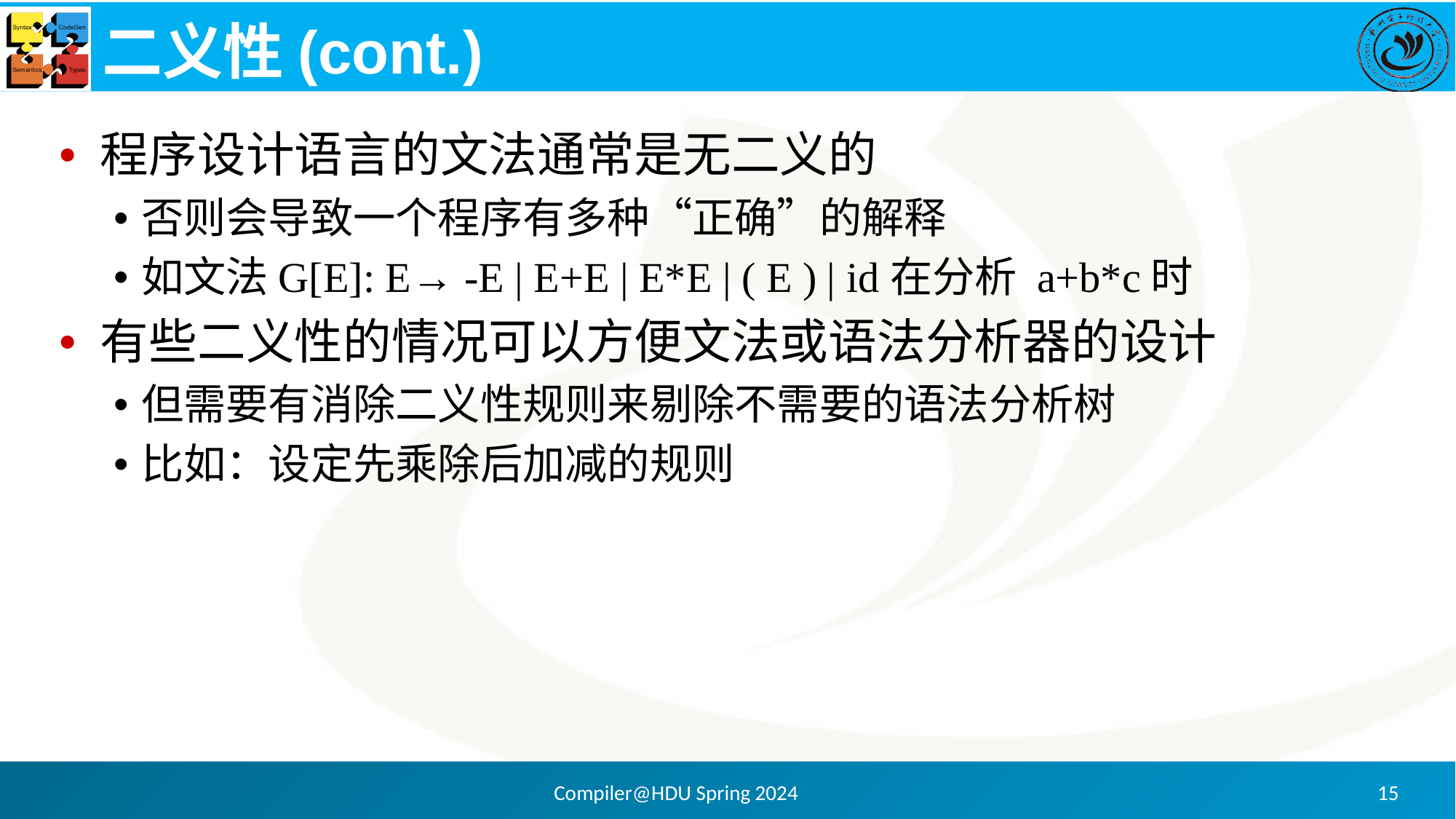

# 二义性(cont.)
程序设计语言的文法通常是无二义的
否则会导致一个程序有多种“正确”的解释
如文法G[E]: E→ -E | E+E | E*E | ( E ) | id在分析 a+b*c时
有些二义性的情况可以方便文法或语法分析器的设计
但需要有消除二义性规则来剔除不需要的语法分析树
比如：设定先乘除后加减的规则

Compiler@HDU Spring 2024
15